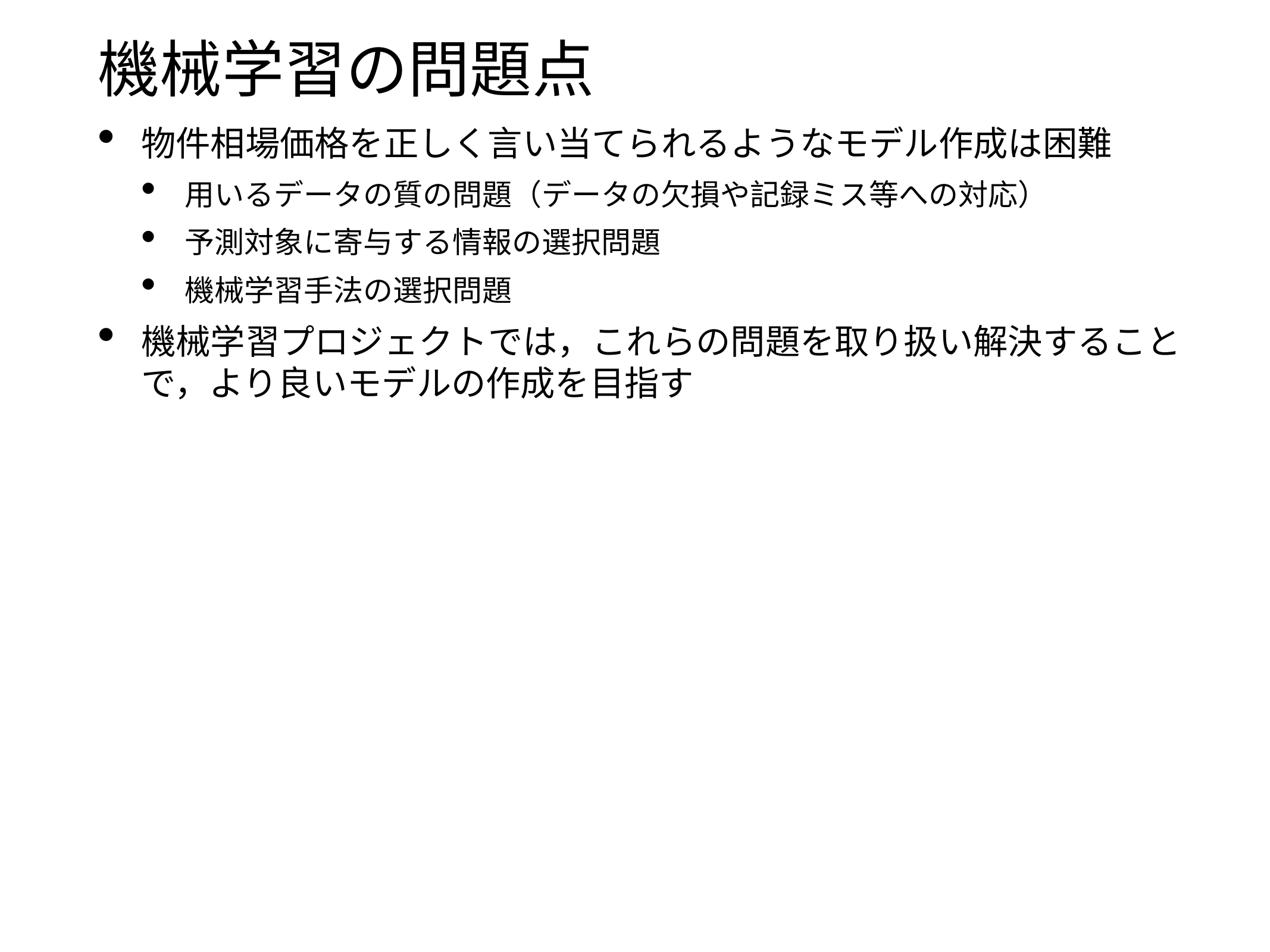

# 機械学習の問題点
物件相場価格を正しく言い当てられるようなモデル作成は困難
用いるデータの質の問題（データの欠損や記録ミス等への対応）
予測対象に寄与する情報の選択問題
機械学習手法の選択問題
機械学習プロジェクトでは，これらの問題を取り扱い解決することで，より良いモデルの作成を目指す